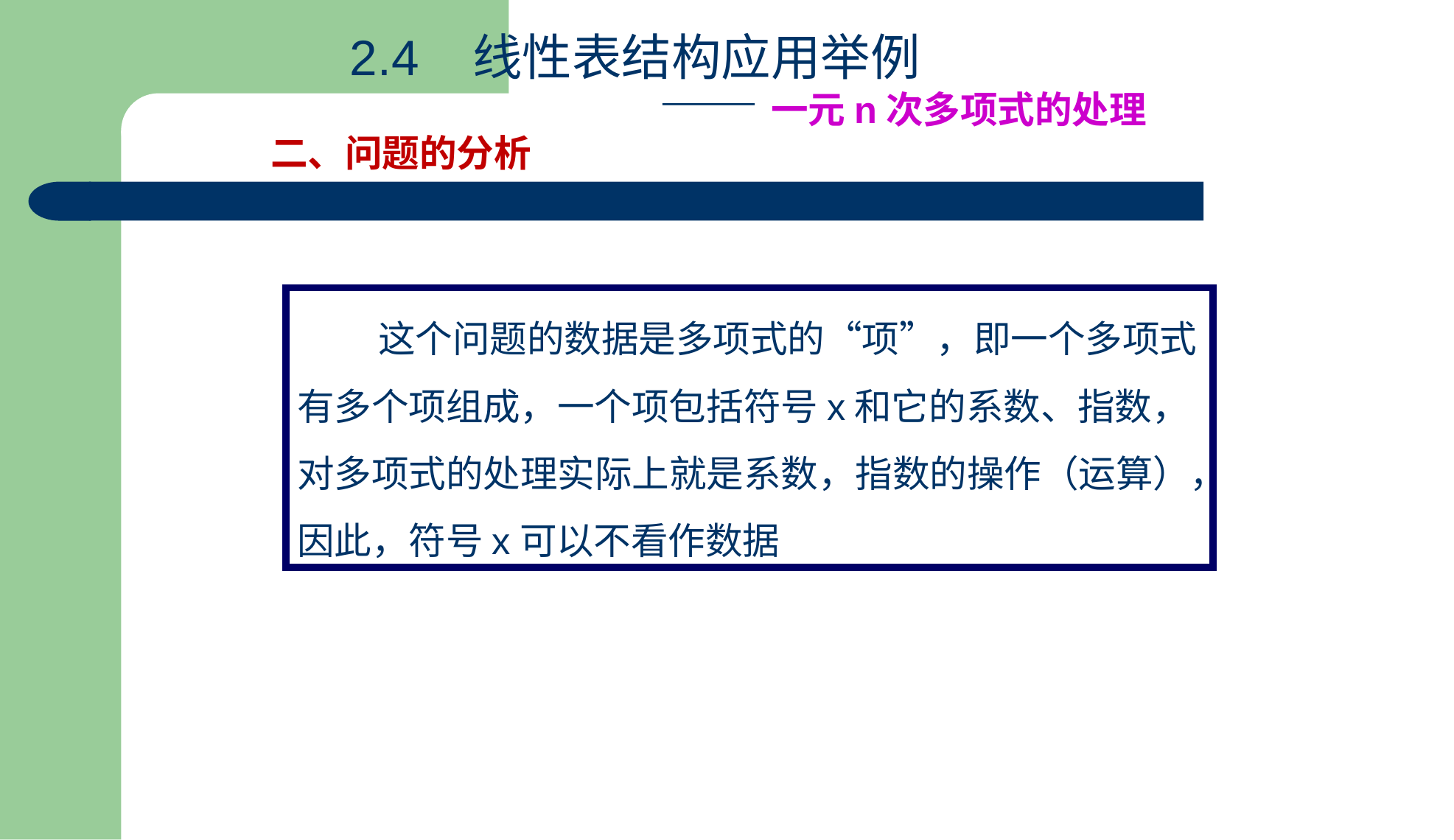

2.4   线性表结构应用举例
                            ——一元n次多项式的处理
二、问题的分析
  这个问题的数据是多项式的“项”，即一个多项式有多个项组成，一个项包括符号x和它的系数、指数，对多项式的处理实际上就是系数，指数的操作（运算），因此，符号x可以不看作数据